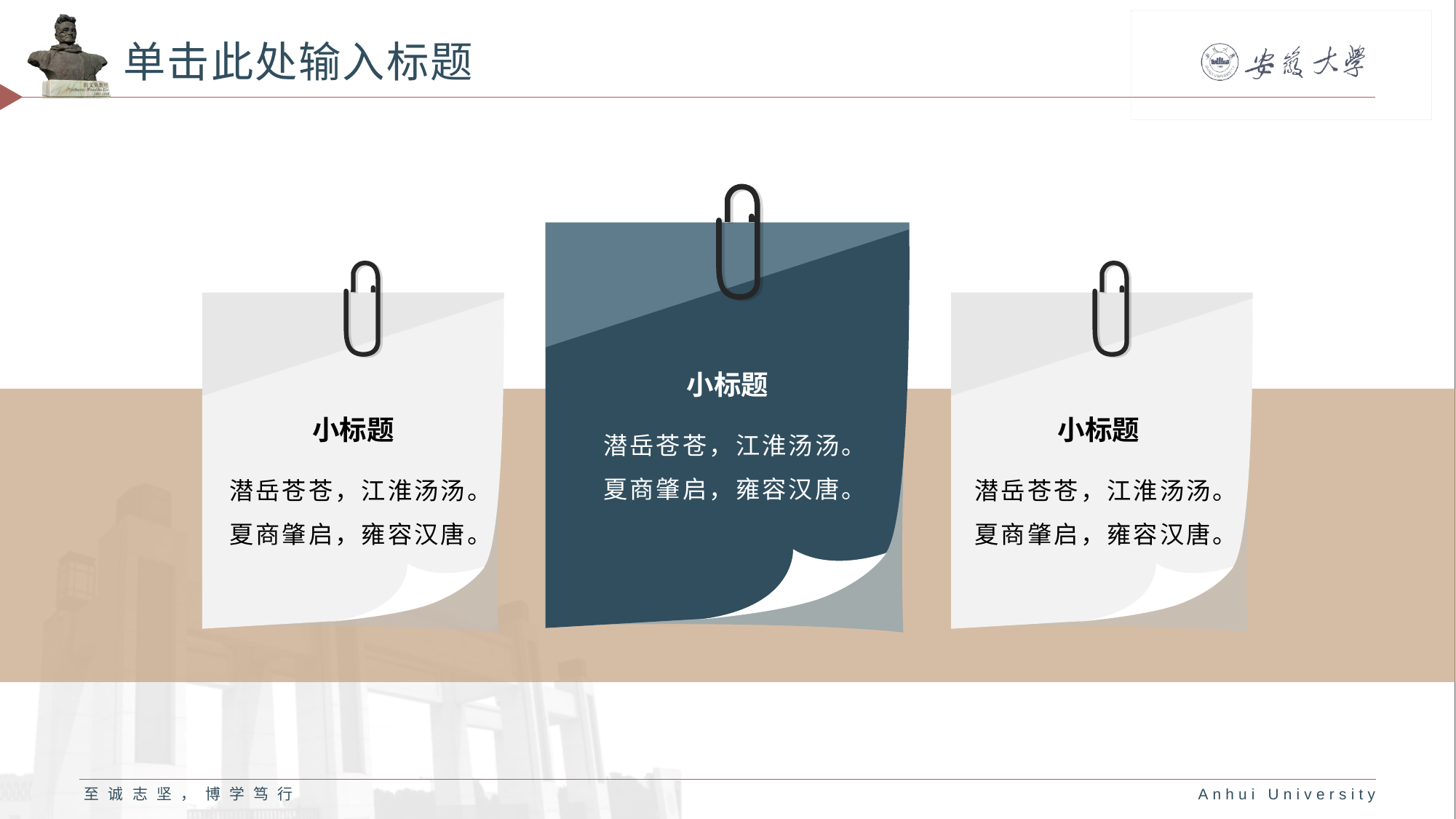

# 单击此处输入标题

小标题
潜岳苍苍，江淮汤汤。夏商肇启，雍容汉唐。

小标题
潜岳苍苍，江淮汤汤。夏商肇启，雍容汉唐。
小标题
潜岳苍苍，江淮汤汤。夏商肇启，雍容汉唐。